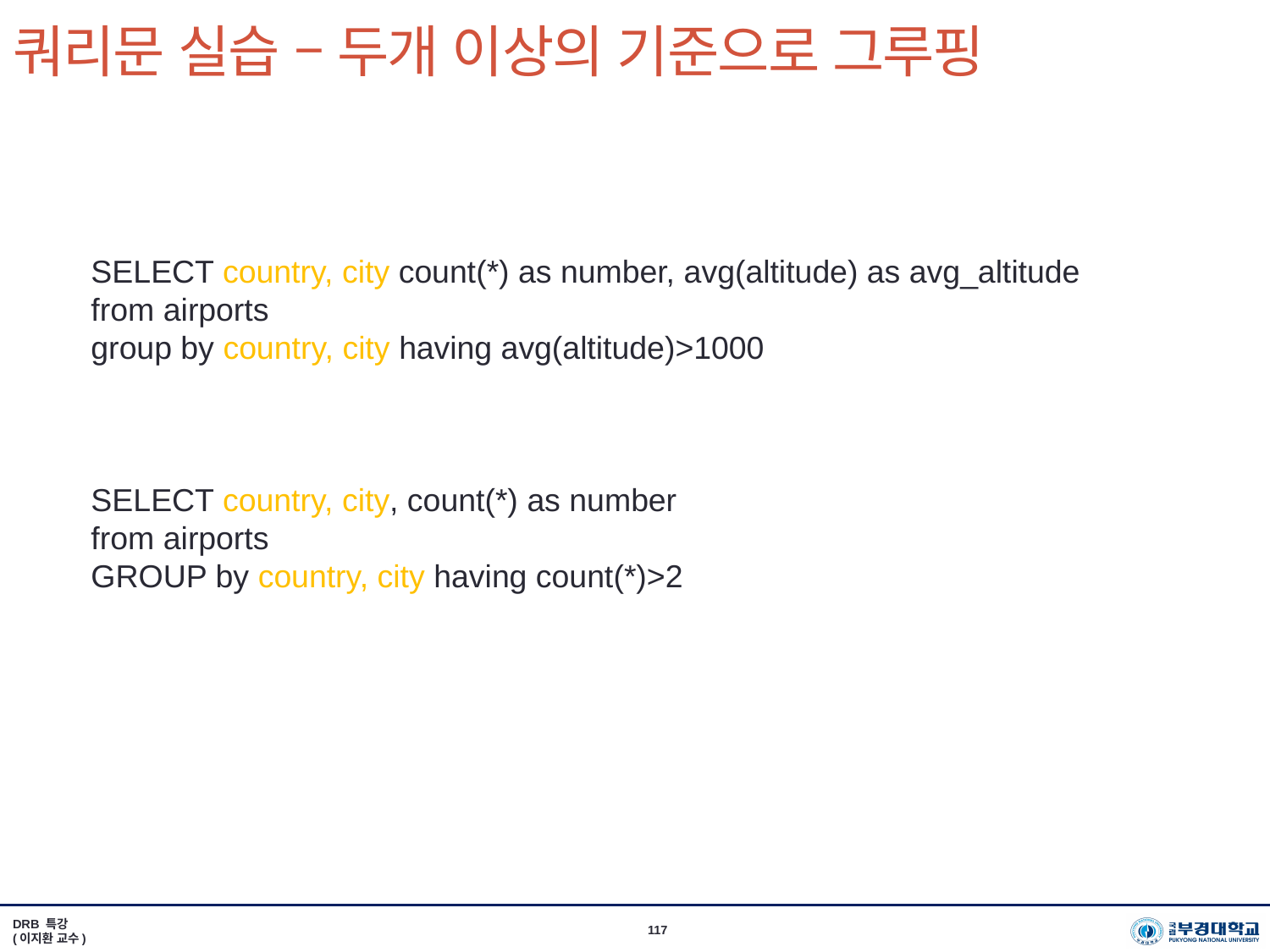

# 쿼리문 실습 – 두개 이상의 기준으로 그루핑

SELECT country, city count(*) as number, avg(altitude) as avg_altitude
from airports
group by country, city having avg(altitude)>1000

SELECT country, city, count(*) as number
from airports
GROUP by country, city having count(*)>2
DRB 특강
(이지환 교수)